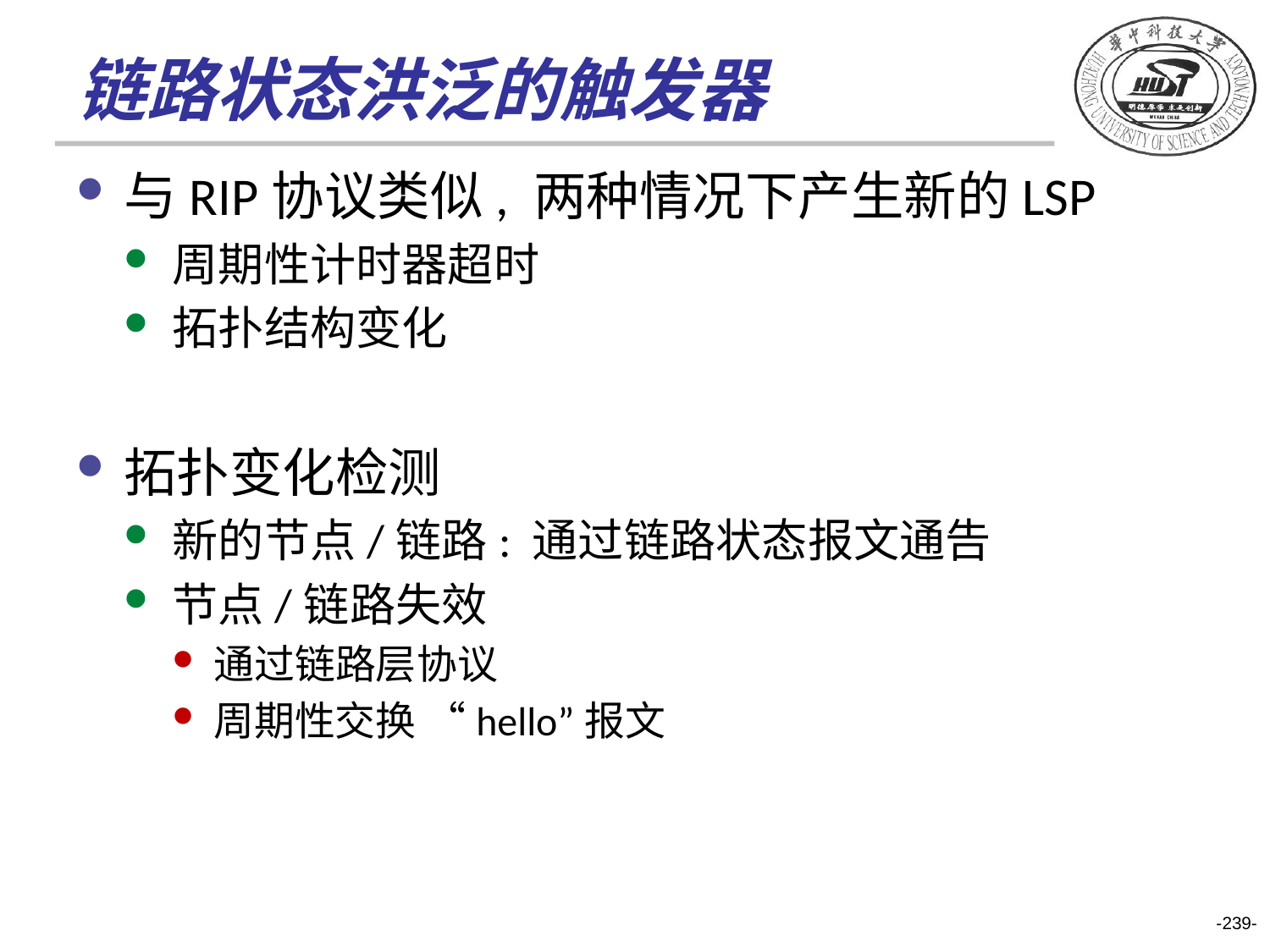

# 链路状态洪泛的触发器
与RIP协议类似, 两种情况下产生新的LSP
周期性计时器超时
拓扑结构变化

拓扑变化检测
新的节点/链路: 通过链路状态报文通告
节点/链路失效
通过链路层协议
周期性交换 “hello”报文

-239-